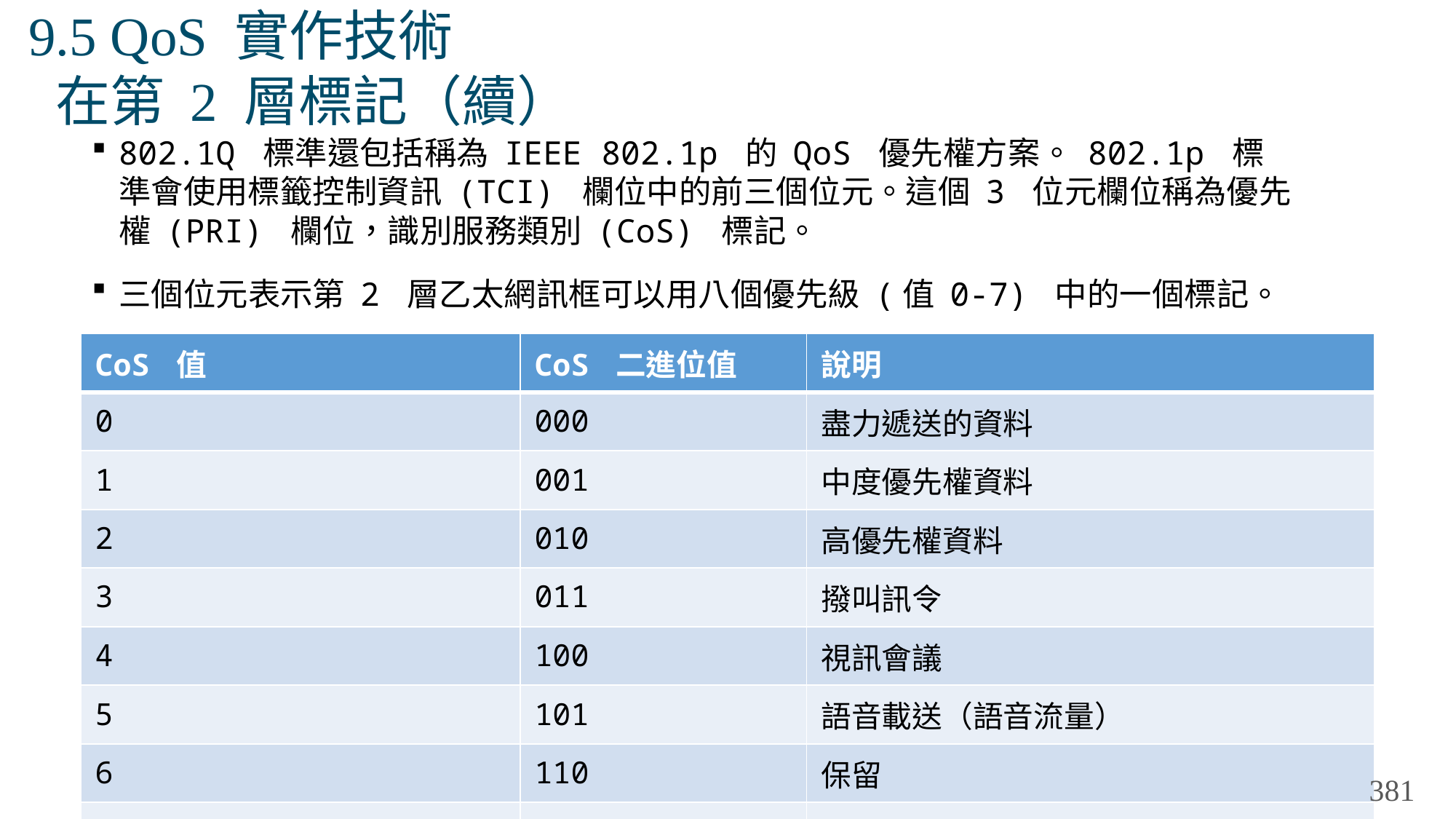

# 9.5 QoS 實作技術 在第 2 層標記（續）
802.1Q 標準還包括稱為 IEEE 802.1p 的 QoS 優先權方案。 802.1p 標準會使用標籤控制資訊 (TCI) 欄位中的前三個位元。這個 3 位元欄位稱為優先權 (PRI) 欄位，識別服務類別 (CoS) 標記。
三個位元表示第 2 層乙太網訊框可以用八個優先級 (值 0-7) 中的一個標記。
| CoS 值 | CoS 二進位值 | 說明 |
| --- | --- | --- |
| 0 | 000 | 盡力遞送的資料 |
| 1 | 001 | 中度優先權資料 |
| 2 | 010 | 高優先權資料 |
| 3 | 011 | 撥叫訊令 |
| 4 | 100 | 視訊會議 |
| 5 | 101 | 語音載送（語音流量） |
| 6 | 110 | 保留 |
| 7 | 111 | 保留 |
381